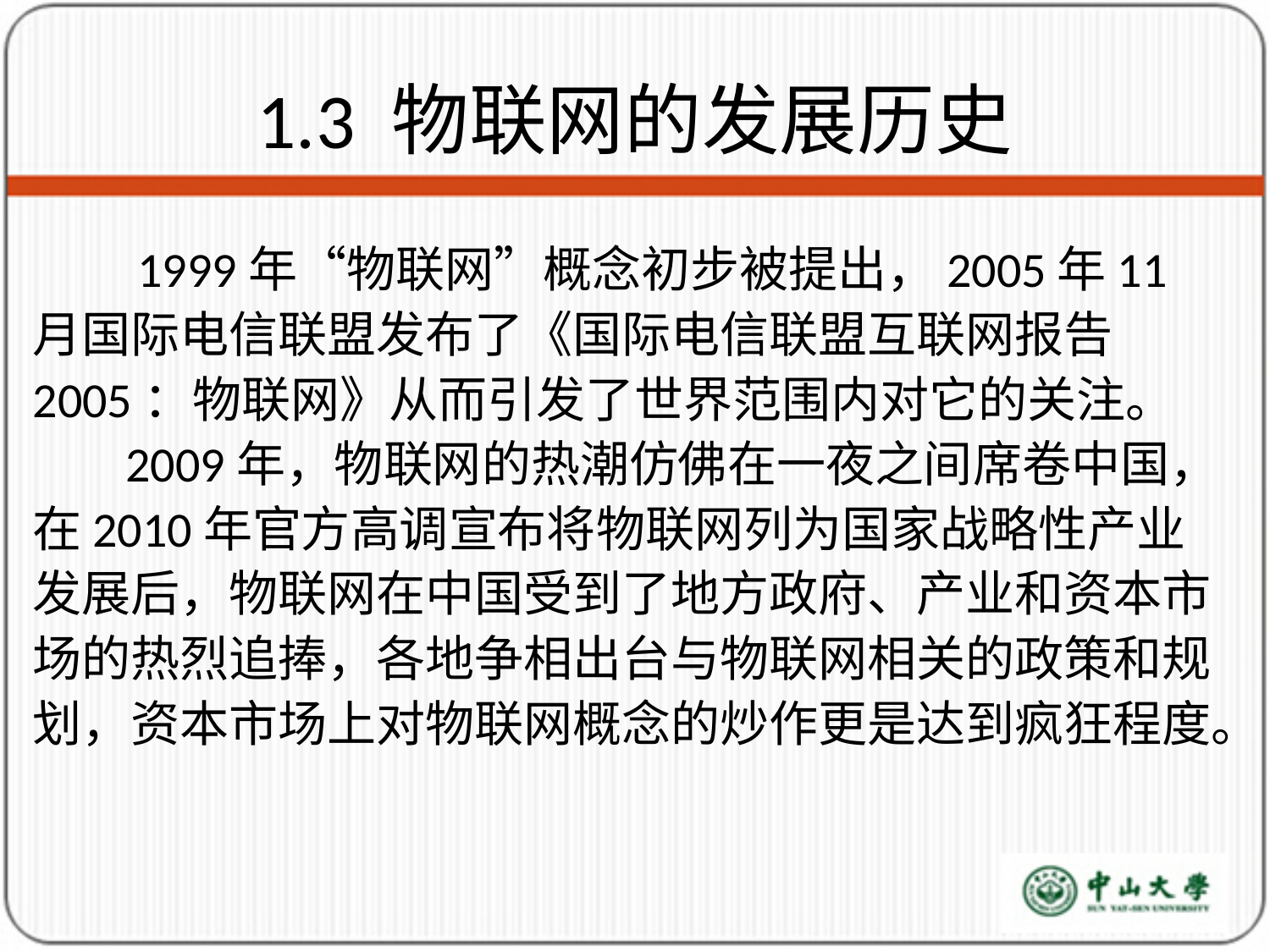

# 1.3 物联网的发展历史
 1999年“物联网”概念初步被提出，2005年11月国际电信联盟发布了《国际电信联盟互联网报告2005：物联网》从而引发了世界范围内对它的关注。
2009年，物联网的热潮仿佛在一夜之间席卷中国，在2010年官方高调宣布将物联网列为国家战略性产业发展后，物联网在中国受到了地方政府、产业和资本市场的热烈追捧，各地争相出台与物联网相关的政策和规划，资本市场上对物联网概念的炒作更是达到疯狂程度。